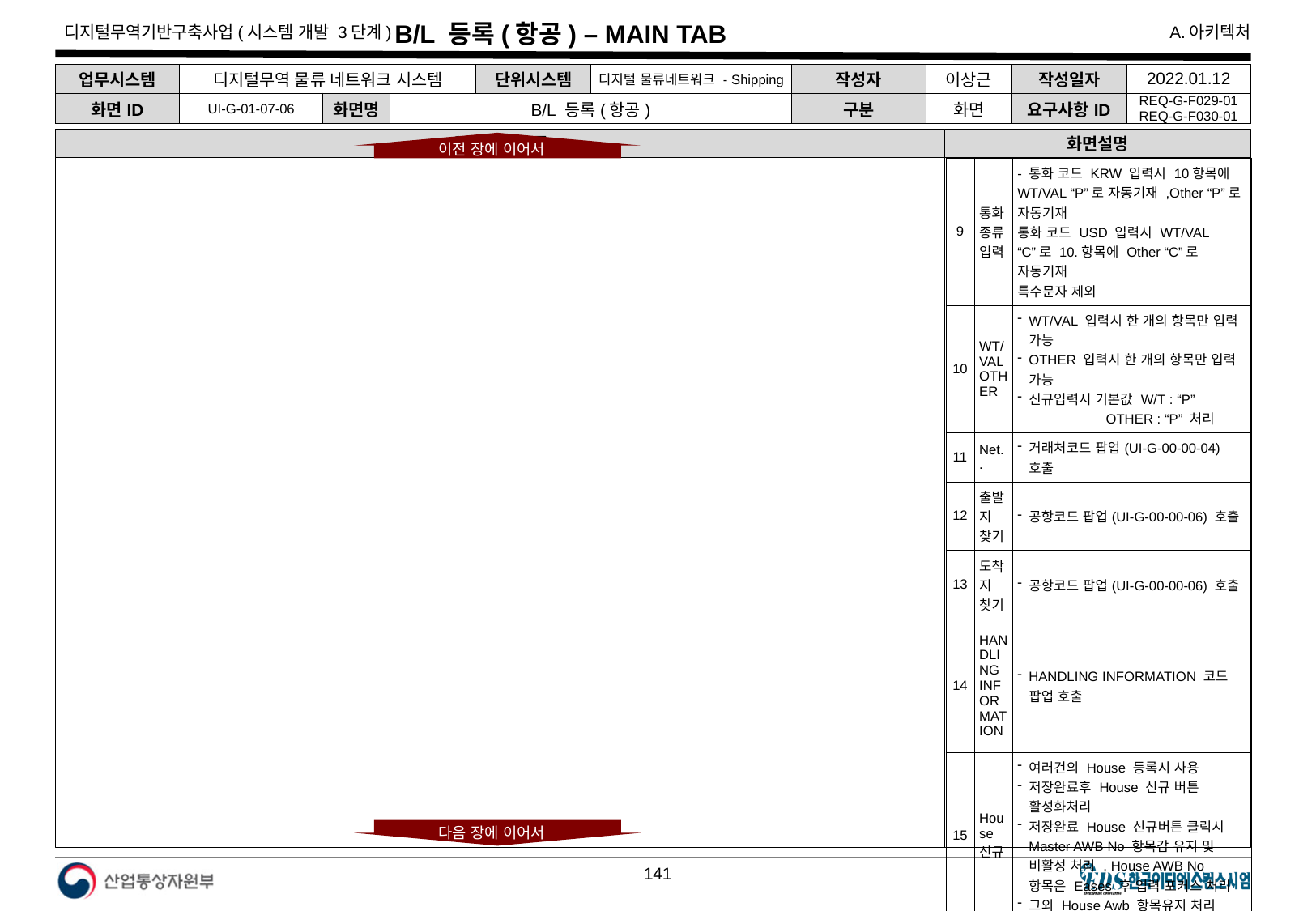

# B/L 등록(항공) – MAIN TAB
| 업무시스템 | 디지털무역 물류 네트워크 시스템 |  |  | 단위시스템 | 디지털 물류네트워크 - Shipping | 작성자 | 이상근 | 작성일자 | 2022.01.12 |
| --- | --- | --- | --- | --- | --- | --- | --- | --- | --- |
| 화면ID | UI-G-01-07-06 | 화면명 | B/L 등록(항공) |  |  | 구분 | 화면 | 요구사항ID | REQ-G-F029-01 REQ-G-F030-01 |
운임관리 등록

화면설명

이전 장에 이어서

| 9 | 통화종류입력 | - 통화 코드 KRW 입력시 10항목에 WT/VAL “P”로 자동기재 ,Other “P”로 자동기재 통화 코드 USD 입력시 WT/VAL “C”로 10.항목에 Other “C”로 자동기재 특수문자 제외 |
| --- | --- | --- |
| 10 | WT/VAL OTHER | WT/VAL 입력시 한 개의 항목만 입력 가능 OTHER 입력시 한 개의 항목만 입력 가능 신규입력시 기본값 W/T : “P” OTHER : “P” 처리 |
| 11 | Net.. | 거래처코드 팝업(UI-G-00-00-04) 호출 |
| 12 | 출발지 찾기 | 공항코드 팝업(UI-G-00-00-06) 호출 |
| 13 | 도착지 찾기 | 공항코드 팝업(UI-G-00-00-06) 호출 |
| 14 | HANDLING INFORMATION | HANDLING INFORMATION 코드 팝업 호출 |
| 15 | House 신규 | 여러건의 House 등록시 사용 저장완료후 House 신규 버튼 활성화처리 저장완료 House 신규버튼 클릭시 Master AWB No 항목갑 유지 및 비활성 처리 , House AWB No 항목은 Eases 후 입력 포커스 처리 그외 House Awb 항목유지 처리 |
다음 장에 이어서